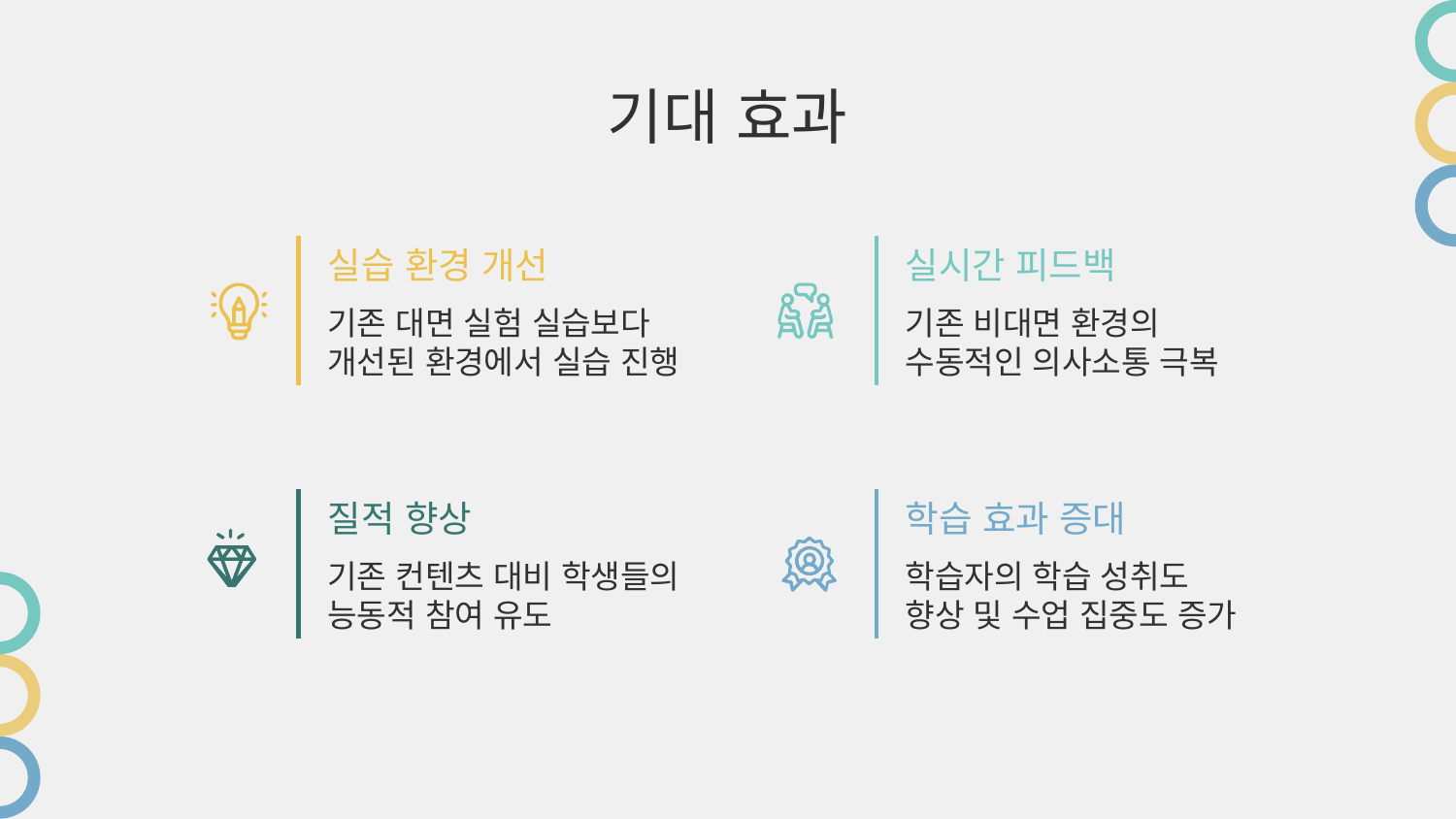

# 기대 효과

실습 환경 개선
실시간 피드백

기존 대면 실험 실습보다 개선된 환경에서 실습 진행
기존 비대면 환경의 수동적인 의사소통 극복

질적 향상
학습 효과 증대

기존 컨텐츠 대비 학생들의 능동적 참여 유도
학습자의 학습 성취도 향상 및 수업 집중도 증가